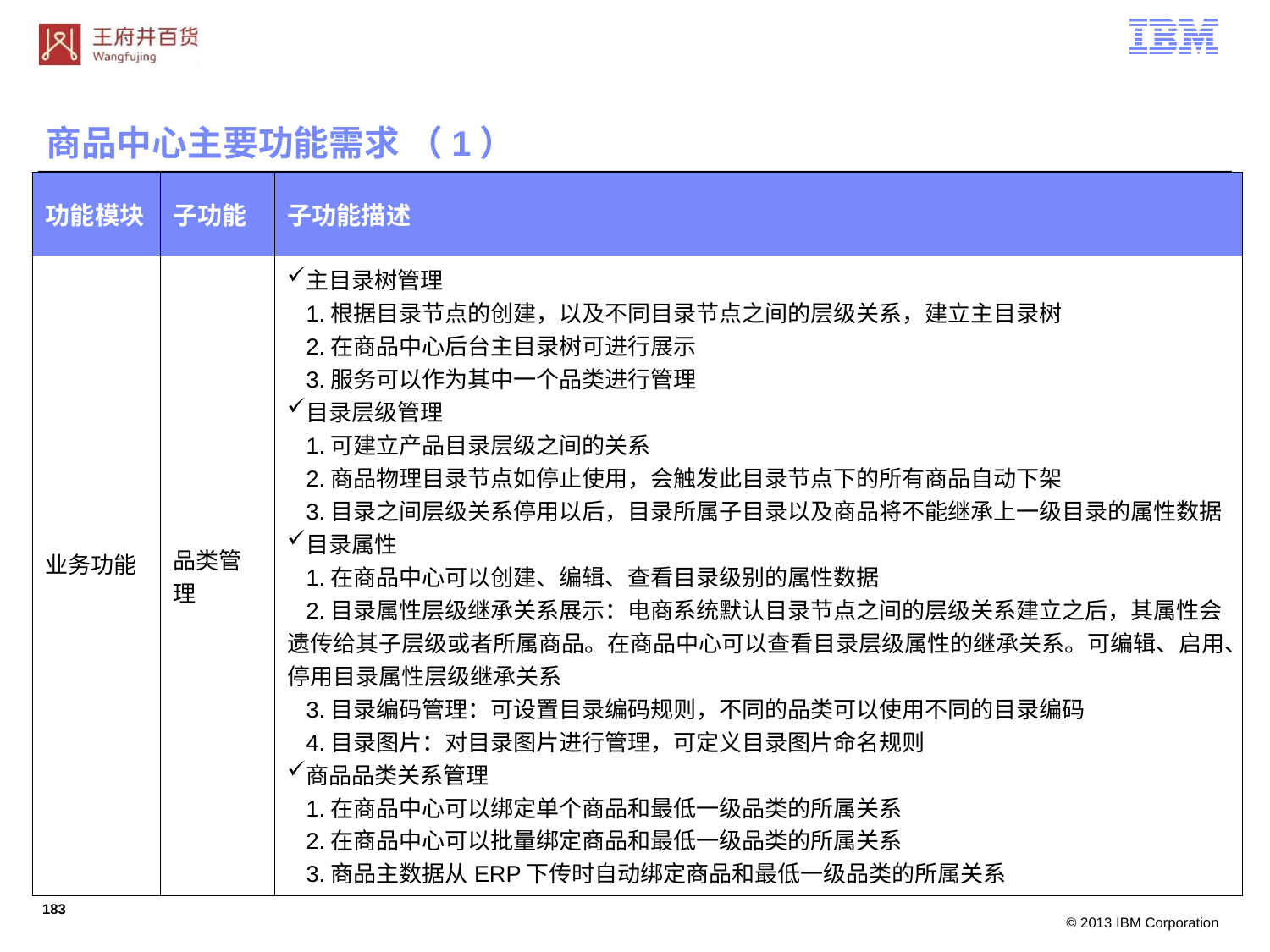

商品中心主要功能需求 （1）
| 功能模块 | 子功能 | 子功能描述 |
| --- | --- | --- |
| 业务功能 | 品类管理 | 主目录树管理 1.根据目录节点的创建，以及不同目录节点之间的层级关系，建立主目录树 2.在商品中心后台主目录树可进行展示 3.服务可以作为其中一个品类进行管理 目录层级管理 1.可建立产品目录层级之间的关系 2.商品物理目录节点如停止使用，会触发此目录节点下的所有商品自动下架 3.目录之间层级关系停用以后，目录所属子目录以及商品将不能继承上一级目录的属性数据 目录属性 1.在商品中心可以创建、编辑、查看目录级别的属性数据 2.目录属性层级继承关系展示：电商系统默认目录节点之间的层级关系建立之后，其属性会遗传给其子层级或者所属商品。在商品中心可以查看目录层级属性的继承关系。可编辑、启用、停用目录属性层级继承关系 3.目录编码管理：可设置目录编码规则，不同的品类可以使用不同的目录编码 4.目录图片：对目录图片进行管理，可定义目录图片命名规则 商品品类关系管理 1.在商品中心可以绑定单个商品和最低一级品类的所属关系 2.在商品中心可以批量绑定商品和最低一级品类的所属关系 3.商品主数据从ERP下传时自动绑定商品和最低一级品类的所属关系 |
183